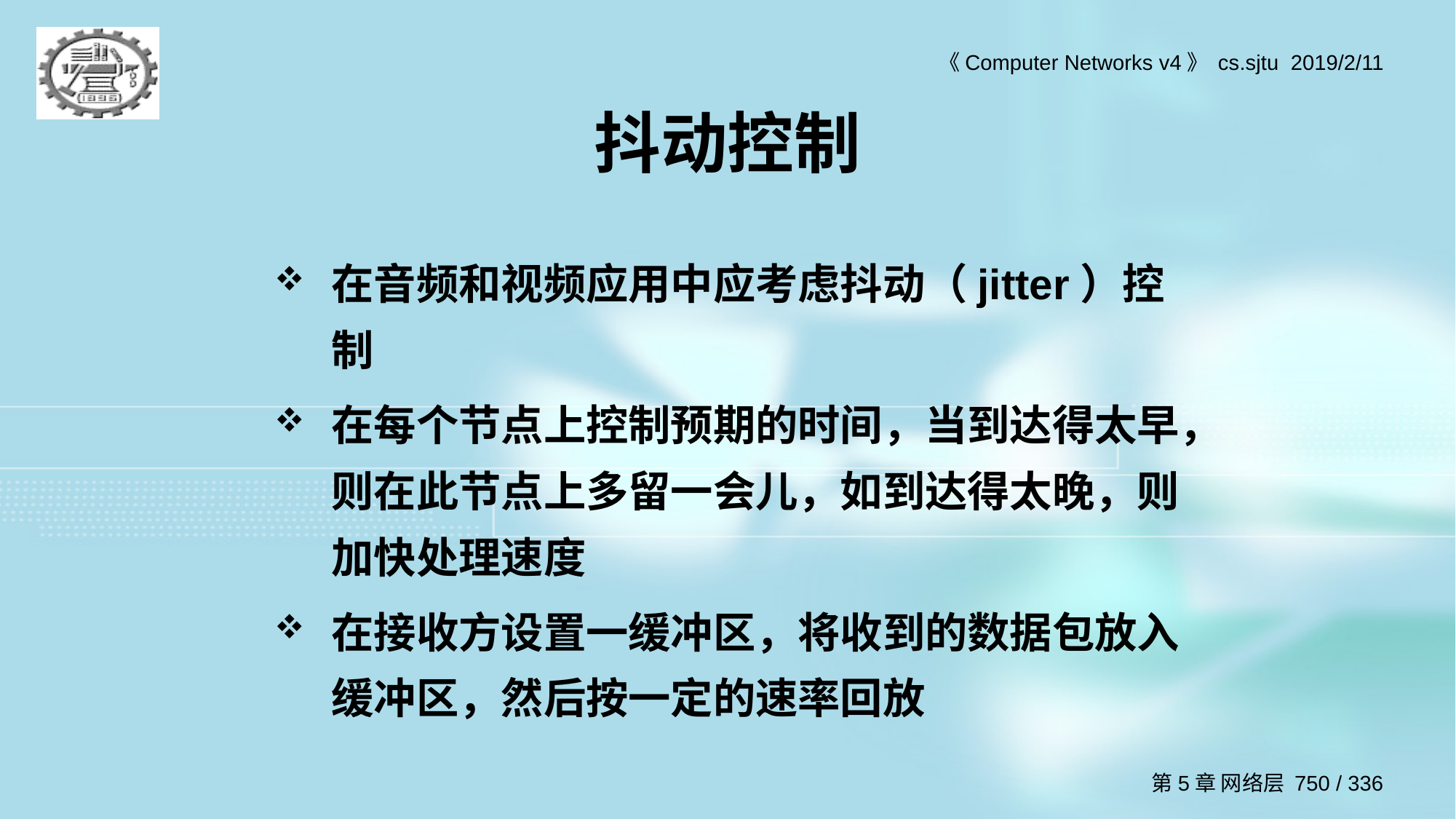

# 抖动控制
在音频和视频应用中应考虑抖动（jitter）控制
在每个节点上控制预期的时间，当到达得太早，则在此节点上多留一会儿，如到达得太晚，则加快处理速度
在接收方设置一缓冲区，将收到的数据包放入缓冲区，然后按一定的速率回放